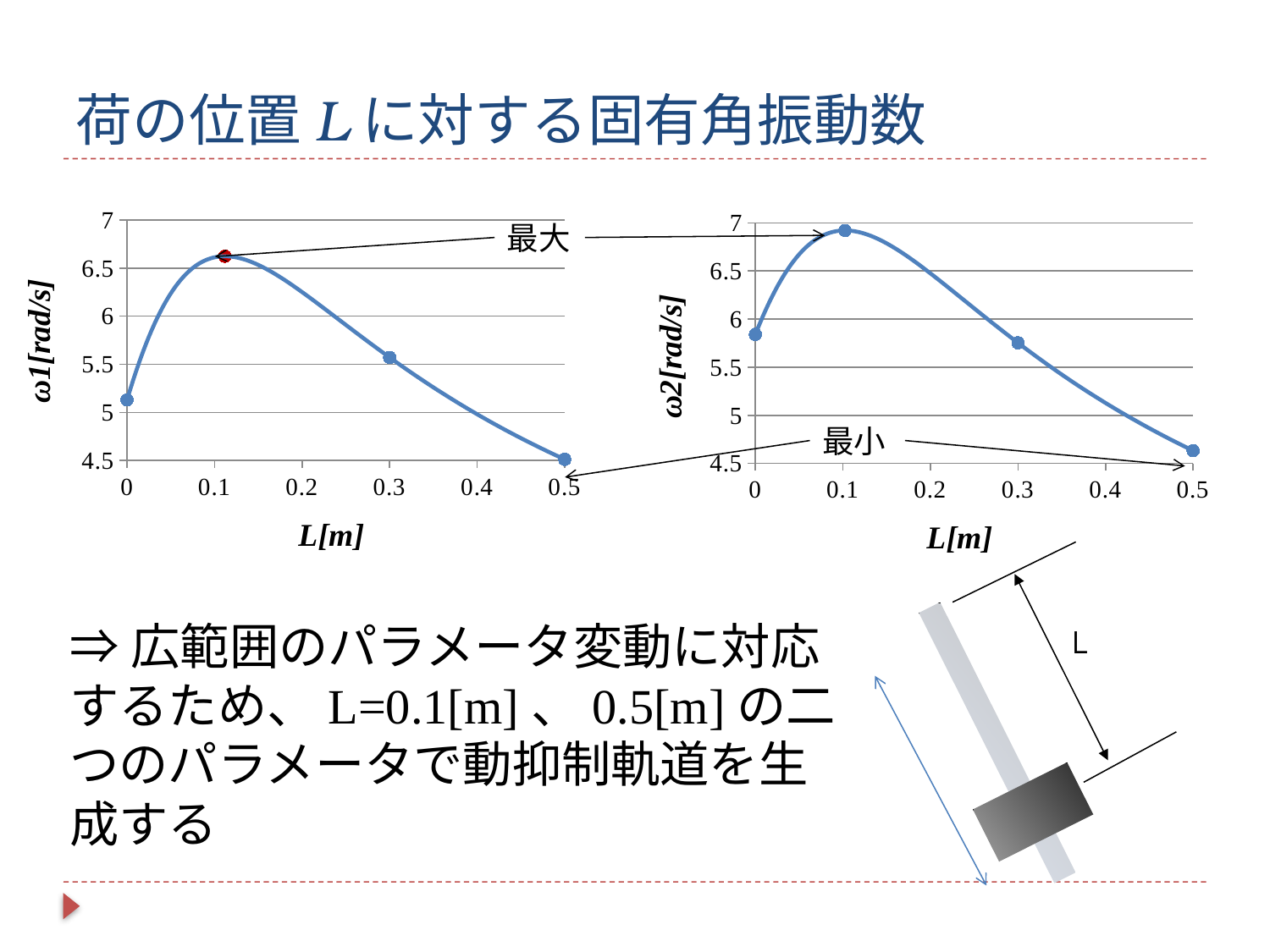

# 荷の位置Lに対する固有角振動数

### Chart

| Category | ω1 | ぽつ |
|---|---|---|

### Chart

| Category | ω2 |  |
|---|---|---|
最大
最小

⇒広範囲のパラメータ変動に対応するため、L=0.1[m]、0.5[m]の二つのパラメータで動抑制軌道を生成する
L